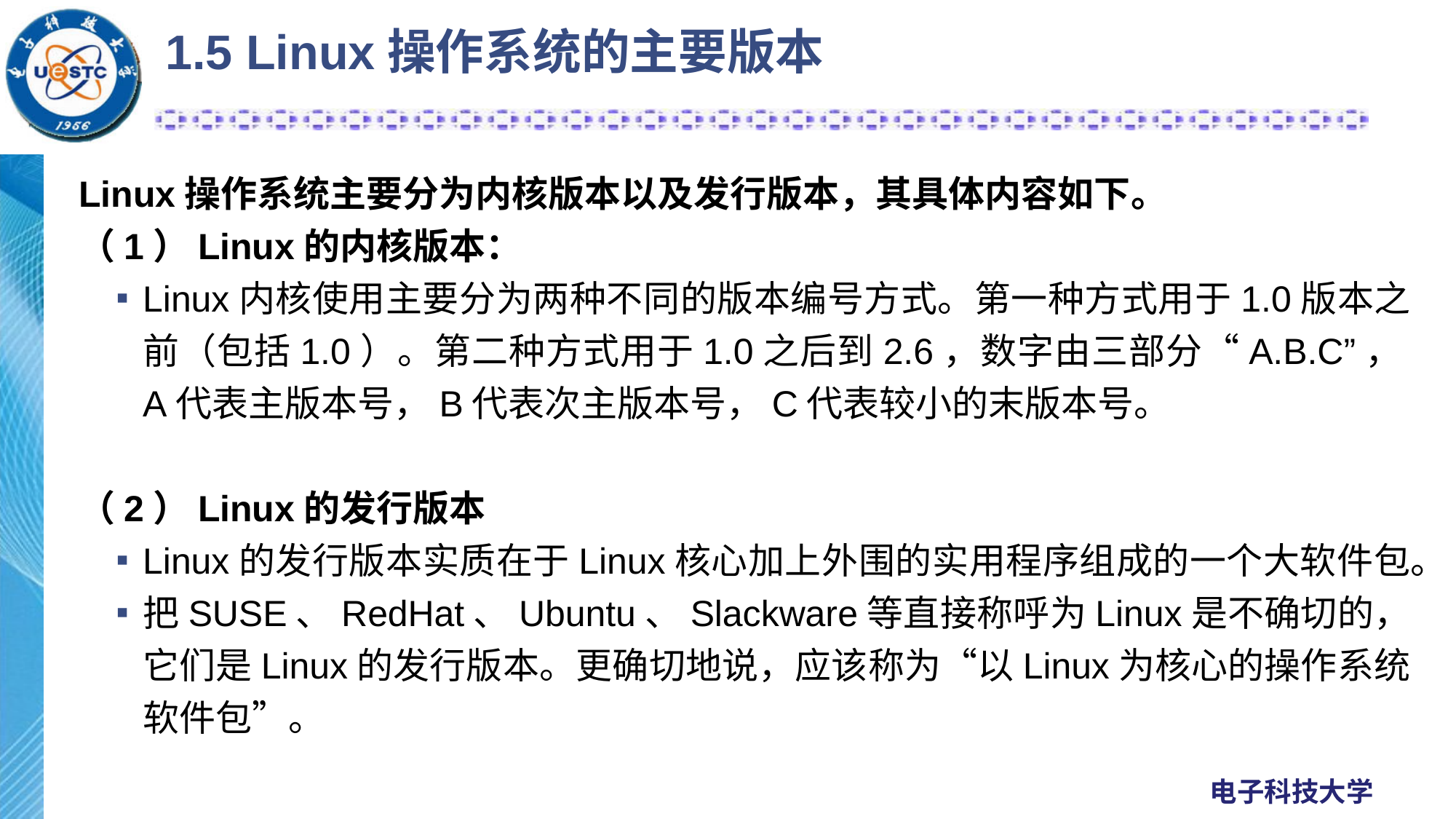

# 1.5 Linux操作系统的主要版本
Linux操作系统主要分为内核版本以及发行版本，其具体内容如下。
（1）Linux的内核版本：
Linux内核使用主要分为两种不同的版本编号方式。第一种方式用于1.0版本之前（包括1.0）。第二种方式用于1.0之后到2.6，数字由三部分“A.B.C”，A代表主版本号，B代表次主版本号，C代表较小的末版本号。

（2）Linux的发行版本
Linux的发行版本实质在于Linux核心加上外围的实用程序组成的一个大软件包。
把SUSE、RedHat、Ubuntu、Slackware等直接称呼为Linux是不确切的，它们是Linux的发行版本。更确切地说，应该称为“以Linux为核心的操作系统软件包”。